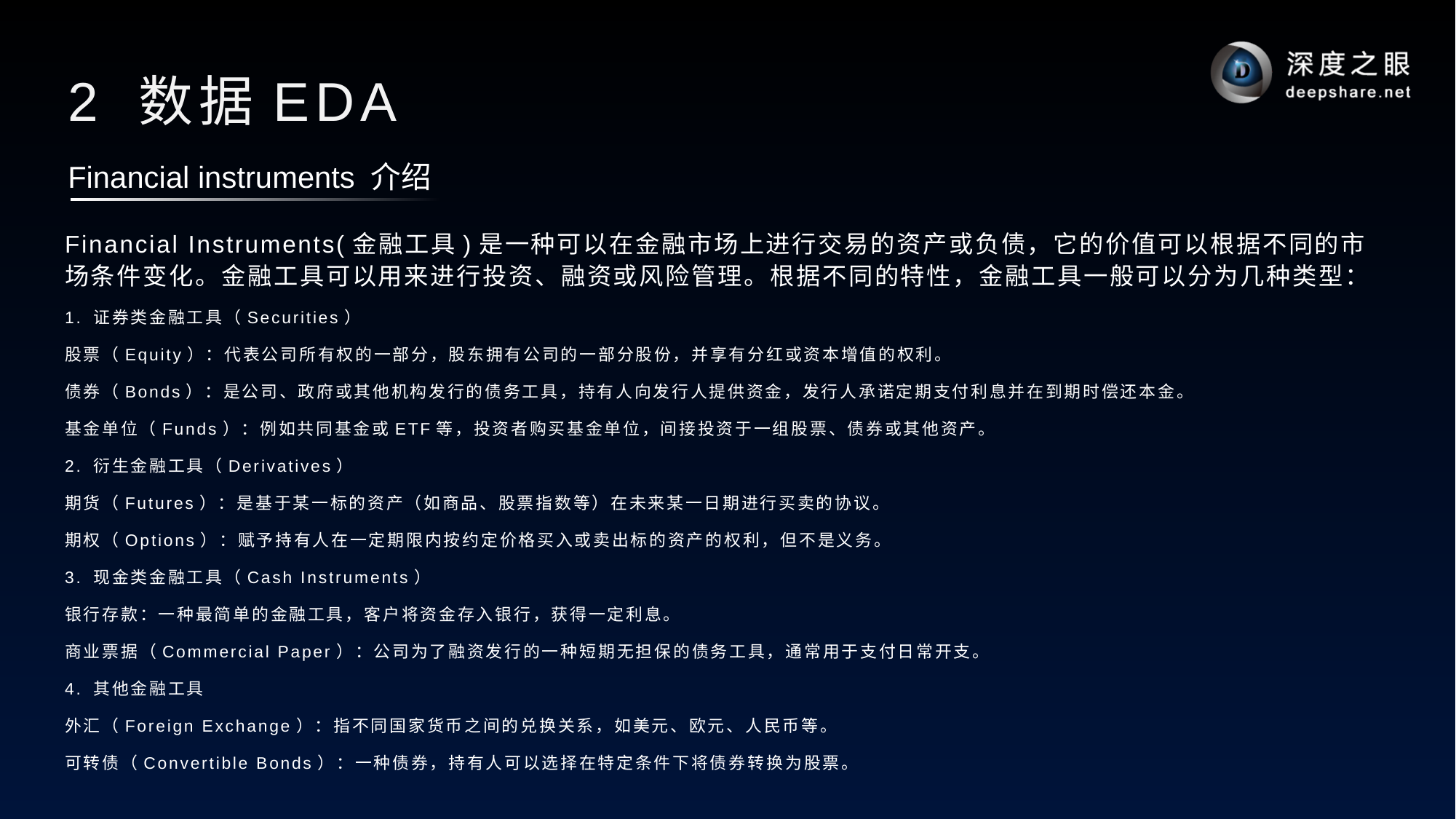

# 2 数据EDA
Financial instruments 介绍
Financial Instruments(金融工具)是一种可以在金融市场上进行交易的资产或负债，它的价值可以根据不同的市场条件变化。金融工具可以用来进行投资、融资或风险管理。根据不同的特性，金融工具一般可以分为几种类型：
1. 证券类金融工具（Securities）
股票（Equity）：代表公司所有权的一部分，股东拥有公司的一部分股份，并享有分红或资本增值的权利。
债券（Bonds）：是公司、政府或其他机构发行的债务工具，持有人向发行人提供资金，发行人承诺定期支付利息并在到期时偿还本金。
基金单位（Funds）：例如共同基金或ETF等，投资者购买基金单位，间接投资于一组股票、债券或其他资产。
2. 衍生金融工具（Derivatives）
期货（Futures）：是基于某一标的资产（如商品、股票指数等）在未来某一日期进行买卖的协议。
期权（Options）：赋予持有人在一定期限内按约定价格买入或卖出标的资产的权利，但不是义务。
3. 现金类金融工具（Cash Instruments）
银行存款：一种最简单的金融工具，客户将资金存入银行，获得一定利息。
商业票据（Commercial Paper）：公司为了融资发行的一种短期无担保的债务工具，通常用于支付日常开支。
4. 其他金融工具
外汇（Foreign Exchange）：指不同国家货币之间的兑换关系，如美元、欧元、人民币等。
可转债（Convertible Bonds）：一种债券，持有人可以选择在特定条件下将债券转换为股票。